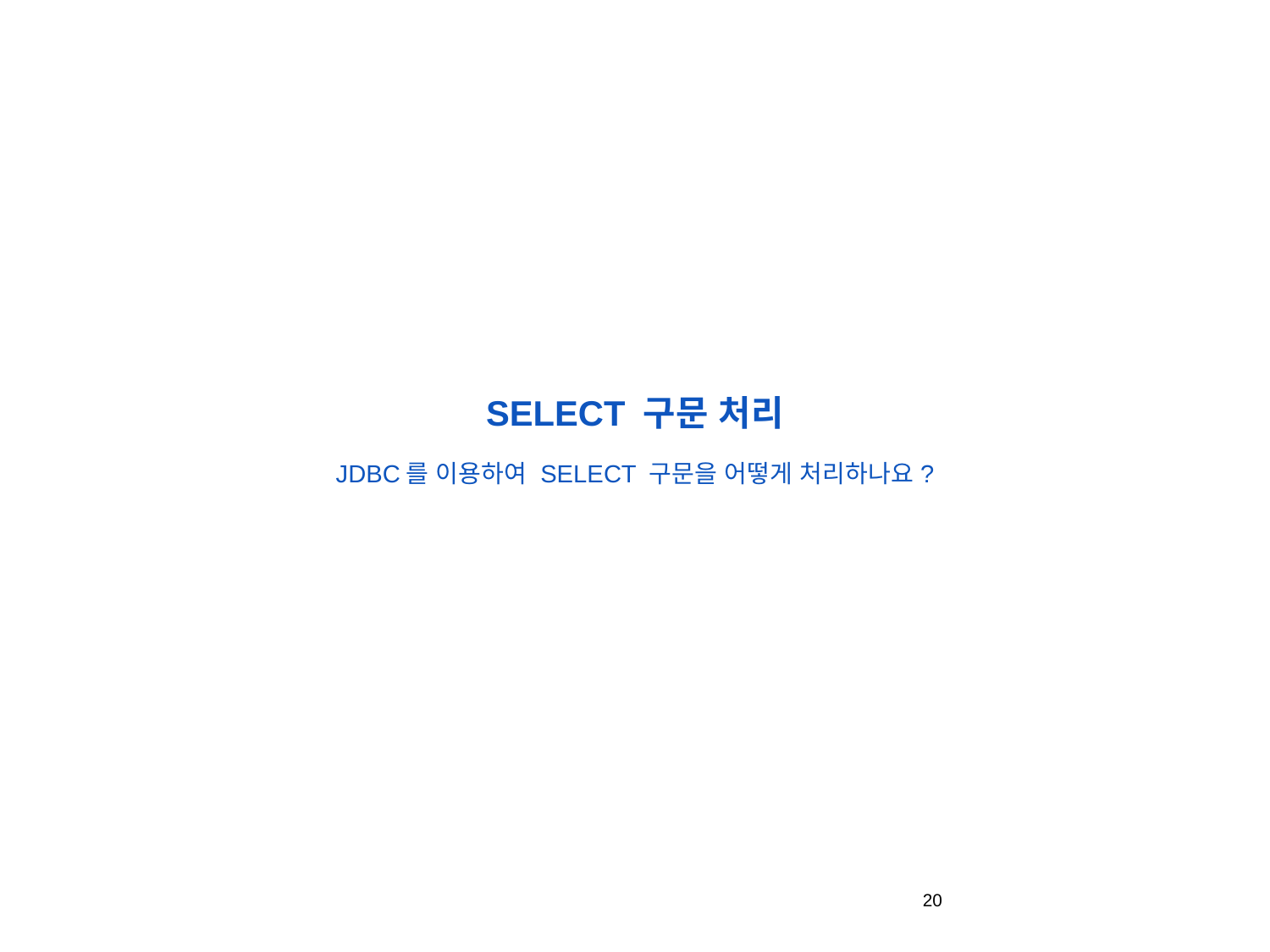

SELECT 구문 처리
JDBC를 이용하여 SELECT 구문을 어떻게 처리하나요?
20